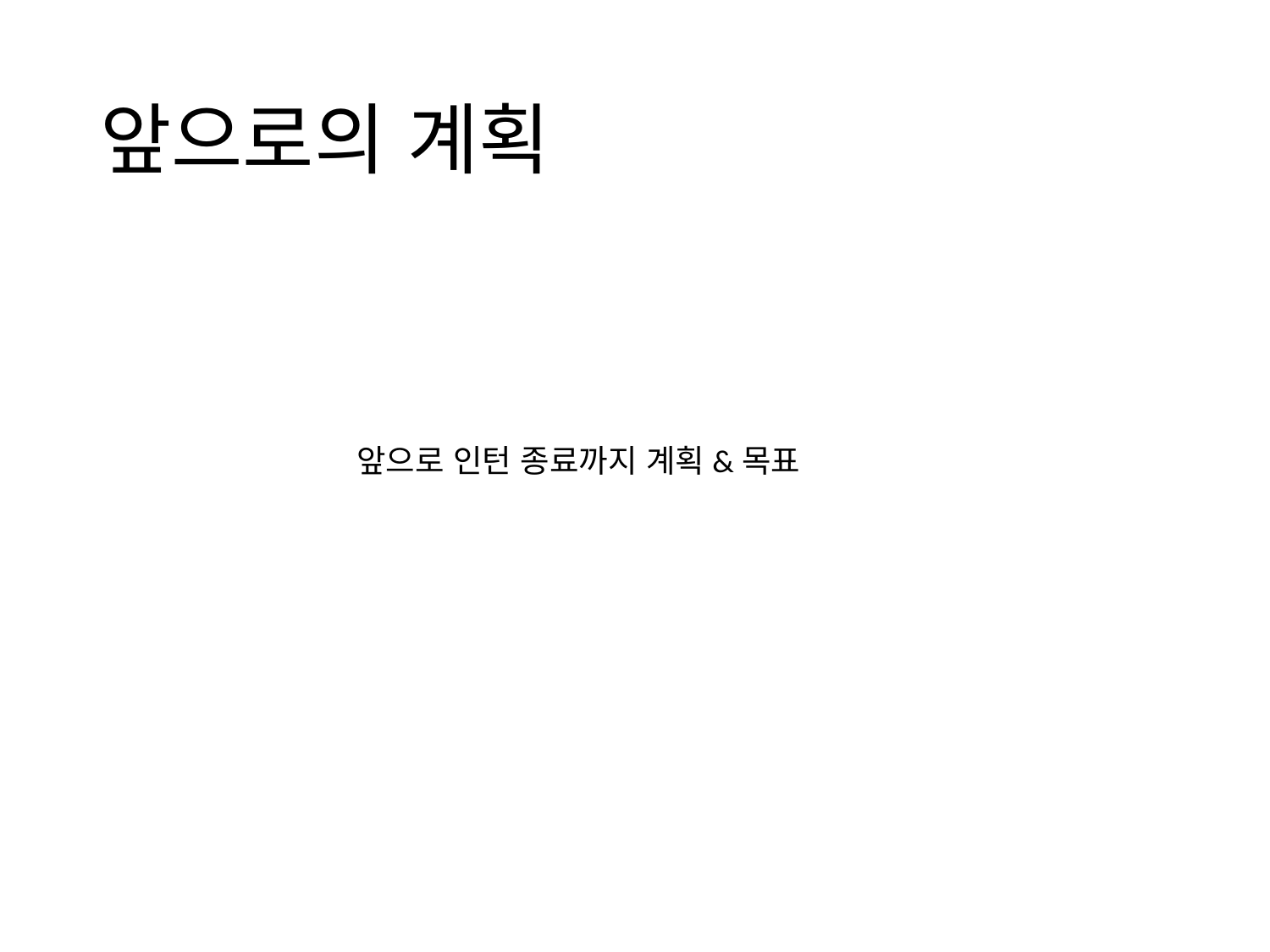

# 앞으로의 계획
앞으로 인턴 종료까지 계획&목표